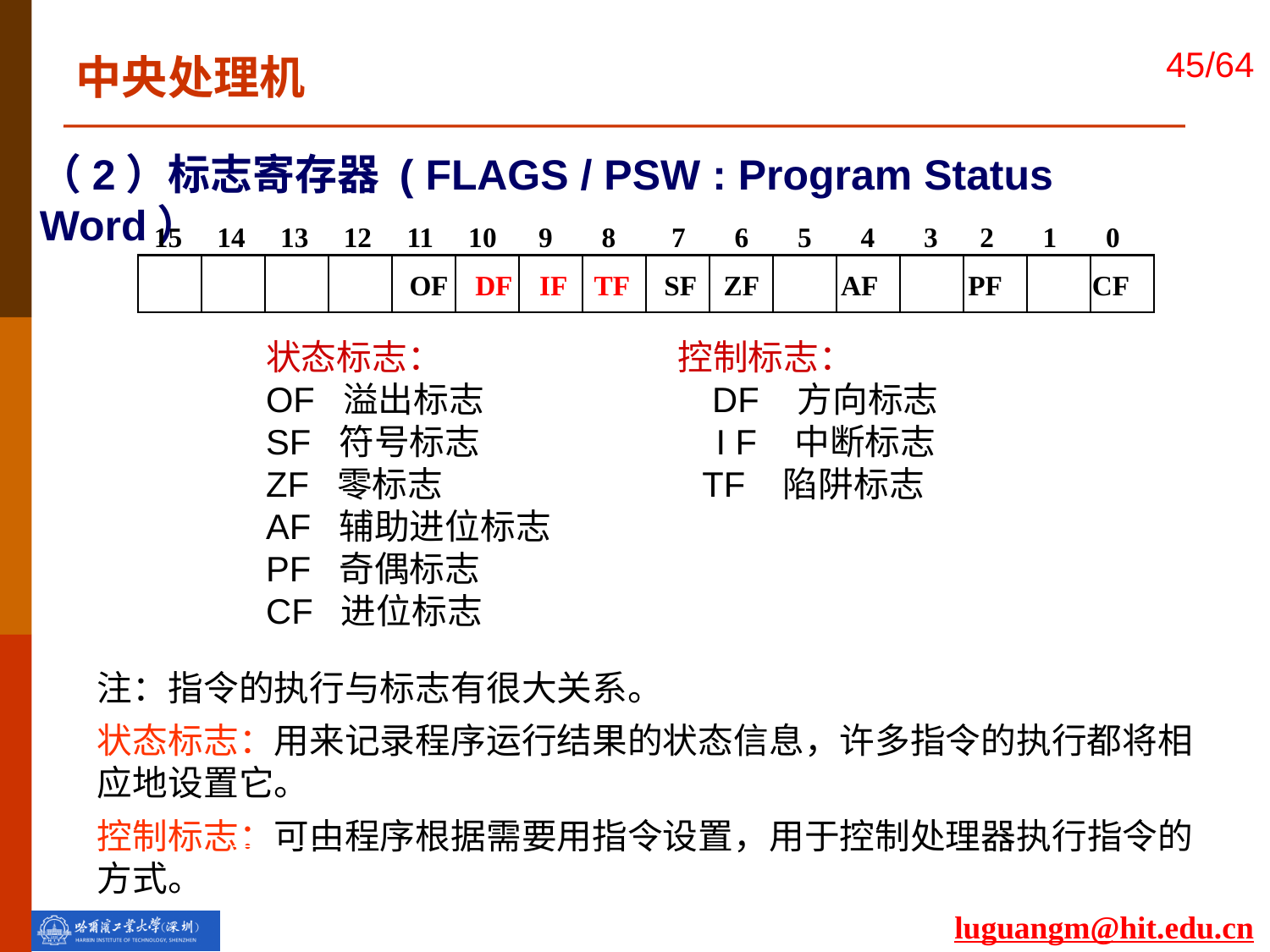

中央处理机
（2）标志寄存器 ( FLAGS / PSW : Program Status Word）
  15     14     13     12     11     10      9       8        7       6       5       4       3      2       1       0

OF    DF    IF    TF     SF    ZF            AF             PF             CF
状态标志：                              控制标志：
OF  溢出标志                            DF   方向标志
SF  符号标志                             I F   中断标志
ZF  零标志                                TF   陷阱标志
AF  辅助进位标志
PF  奇偶标志
CF  进位标志
注：指令的执行与标志有很大关系。
状态标志：用来记录程序运行结果的状态信息，许多指令的执行都将相应地设置它。
控制标志：可由程序根据需要用指令设置，用于控制处理器执行指令的方式。